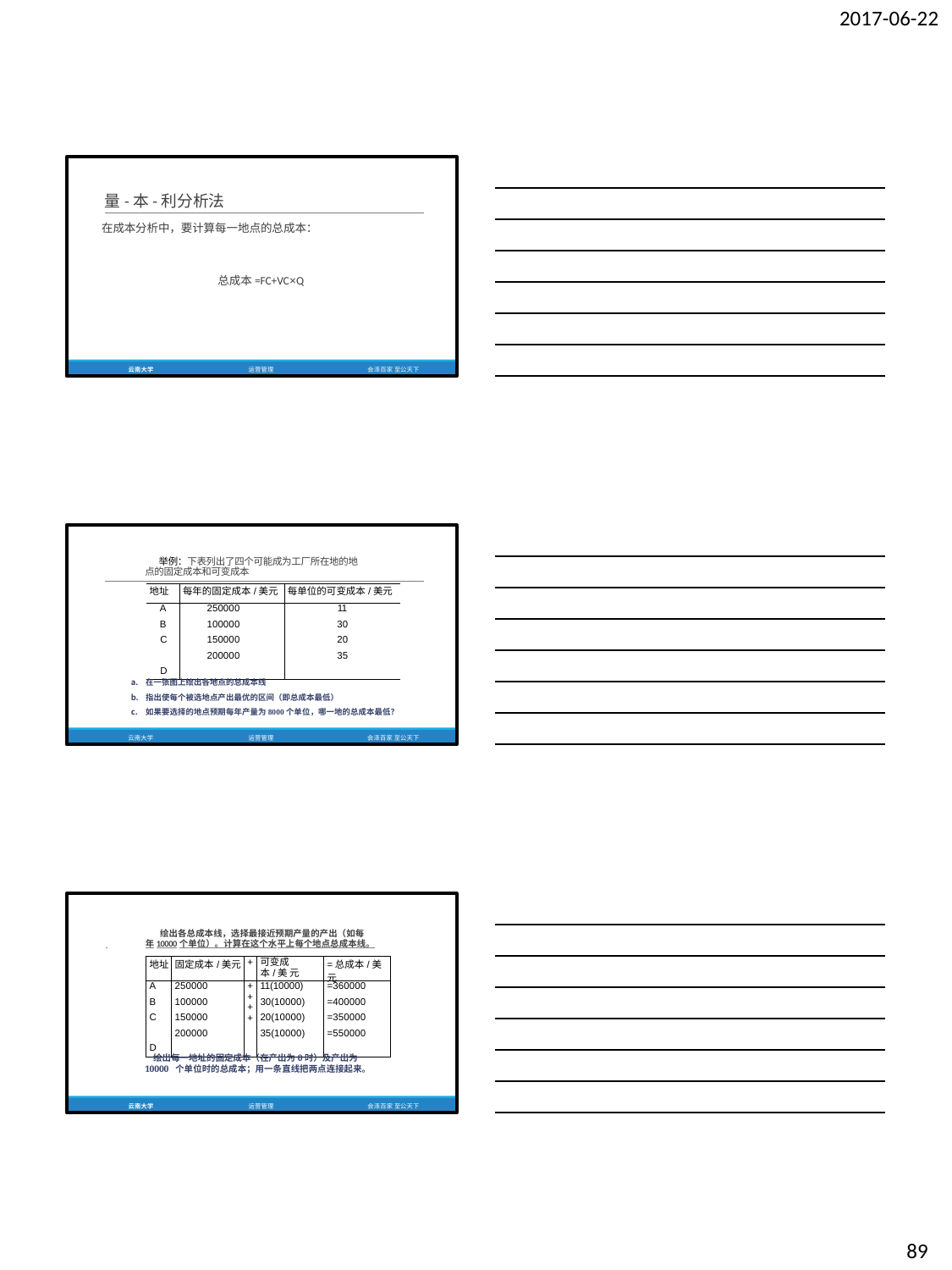

2017-06-22

量-本-利分析法
在成本分析中，要计算每一地点的总成本：

总成本=FC+VC×Q

云南大学
运营管理
会泽百家 至公天下

举例：下表列出了四个可能成为工厂所在地的地 点的固定成本和可变成本

| 地址 | 每年的固定成本/美元 | 每单位的可变成本/美元 |
| --- | --- | --- |
| A B C D | 250000 100000 150000 200000 | 11 30 20 35 |

在一张图上绘出各地点的总成本线
指出使每个被选地点产出最优的区间（即总成本最低）
如果要选择的地点预期每年产量为8000个单位，哪一地的总成本最低？

云南大学
运营管理
会泽百家 至公天下

绘出各总成本线，选择最接近预期产量的产出（如每
 	年10000个单位）。计算在这个水平上每个地点总成本线。

| 地址 | 固定成本/美元 | + | 可变成本/美 元 | =总成本/美元 |
| --- | --- | --- | --- | --- |
| A B C D | 250000 100000 150000 200000 | + + + + | 11(10000) 30(10000) 20(10000) 35(10000) | =360000 =400000 =350000 =550000 |

绘出每一地址的固定成本（在产出为0时）及产出为10000  个单位时的总成本；用一条直线把两点连接起来。

云南大学
运营管理
会泽百家 至公天下

89